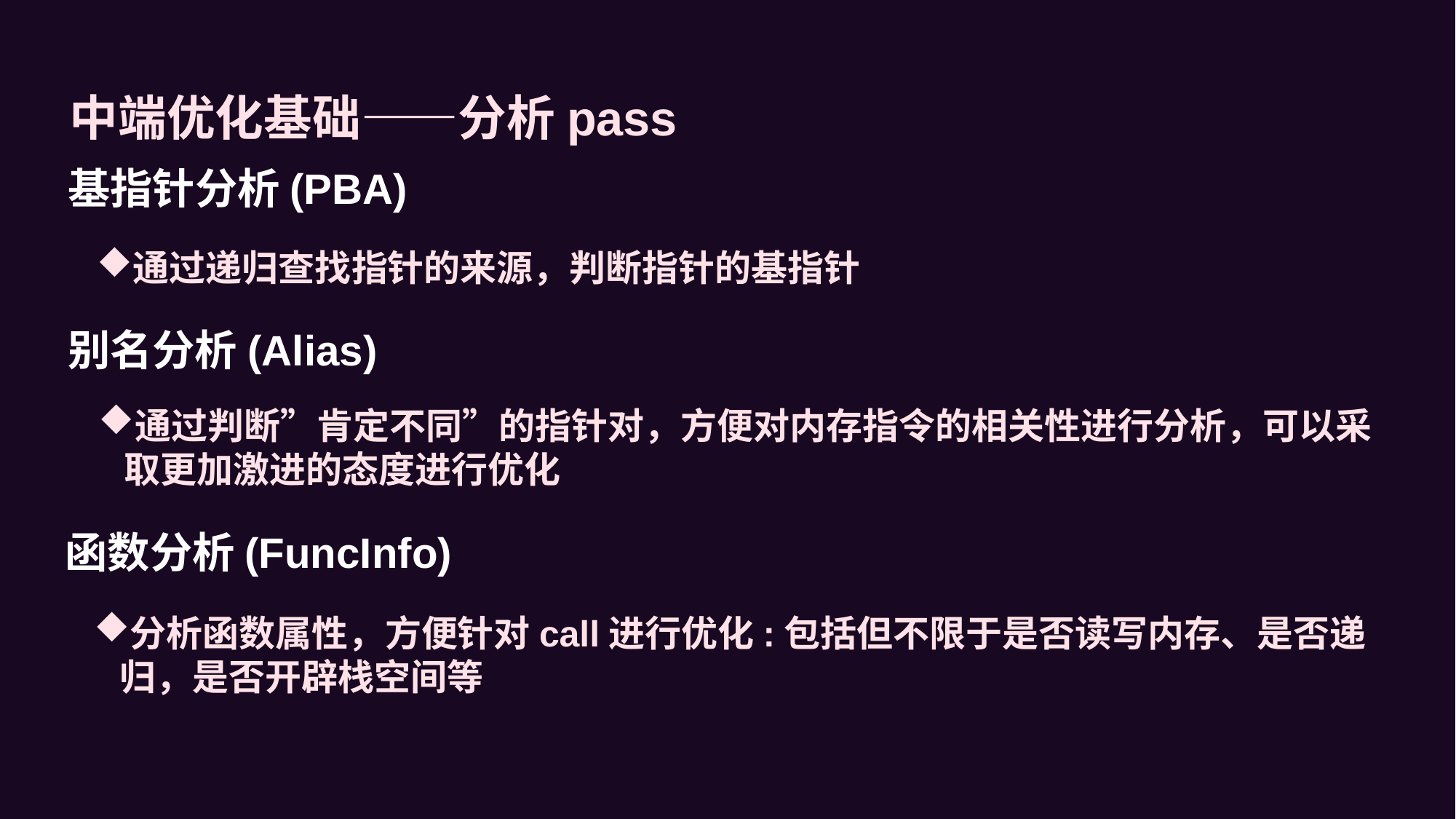

中端优化基础——分析pass
基指针分析(PBA)
通过递归查找指针的来源，判断指针的基指针
别名分析(Alias)
通过判断”肯定不同”的指针对，方便对内存指令的相关性进行分析，可以采取更加激进的态度进行优化
函数分析(FuncInfo)
分析函数属性，方便针对call进行优化:包括但不限于是否读写内存、是否递归，是否开辟栈空间等